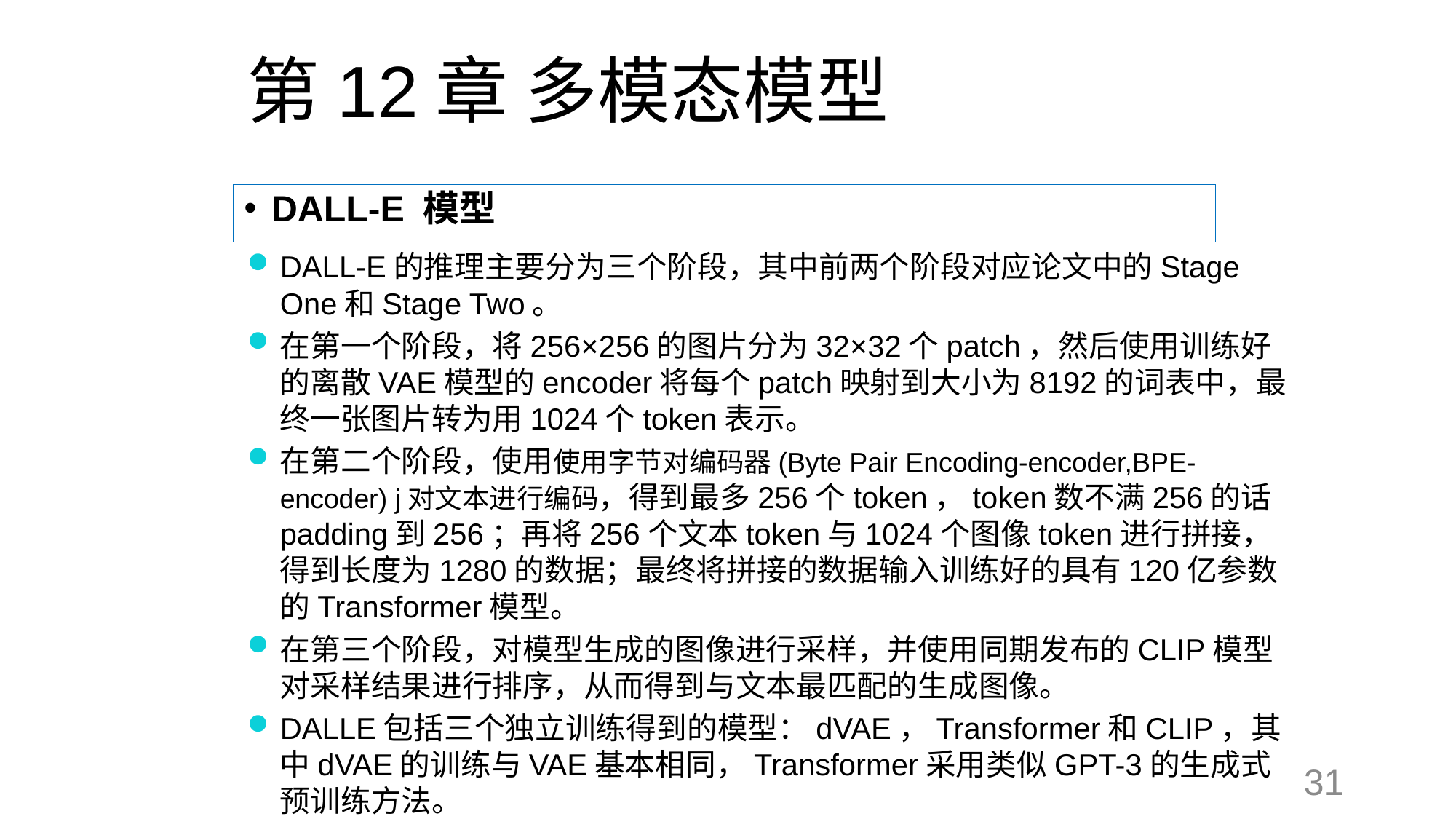

# 第12章 多模态模型
DALL-E 模型

DALL-E的推理主要分为三个阶段，其中前两个阶段对应论文中的Stage One和Stage Two。
在第一个阶段，将256×256的图片分为32×32个patch，然后使用训练好的离散VAE模型的encoder将每个patch映射到大小为8192的词表中，最终一张图片转为用1024个token表示。
在第二个阶段，使用使用字节对编码器(Byte Pair Encoding-encoder,BPE-encoder) j对文本进行编码，得到最多256个token，token数不满256的话padding到256；再将256个文本token与1024个图像token进行拼接，得到长度为1280的数据；最终将拼接的数据输入训练好的具有120亿参数的Transformer模型。
在第三个阶段，对模型生成的图像进行采样，并使用同期发布的CLIP模型对采样结果进行排序，从而得到与文本最匹配的生成图像。
DALLE包括三个独立训练得到的模型：dVAE，Transformer和CLIP，其中dVAE的训练与VAE基本相同，Transformer采用类似GPT-3的生成式预训练方法。

31